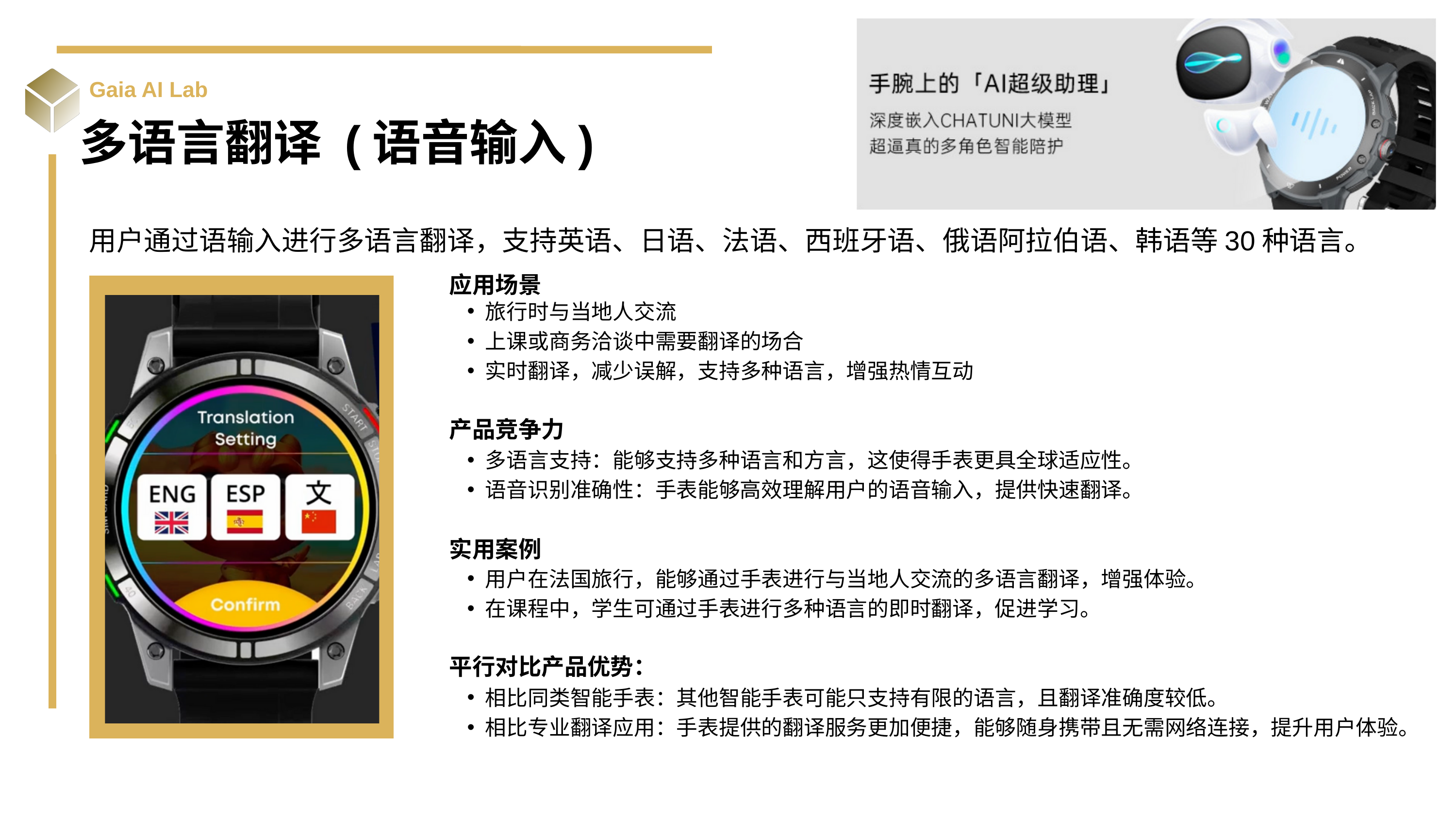

Gaia AI Lab
多语言翻译 (语音输入)

用户通过语输入进行多语言翻译，支持英语、日语、法语、西班牙语、俄语阿拉伯语、韩语等30种语言。

应用场景

旅行时与当地人交流
上课或商务洽谈中需要翻译的场合
实时翻译，减少误解，支持多种语言，增强热情互动

多语言支持：能够支持多种语言和方言，这使得手表更具全球适应性。
语音识别准确性：手表能够高效理解用户的语音输入，提供快速翻译。

用户在法国旅行，能够通过手表进行与当地人交流的多语言翻译，增强体验。
在课程中，学生可通过手表进行多种语言的即时翻译，促进学习。

相比同类智能手表：其他智能手表可能只支持有限的语言，且翻译准确度较低。
相比专业翻译应用：手表提供的翻译服务更加便捷，能够随身携带且无需网络连接，提升用户体验。

产品竞争力
实用案例
平行对比产品优势：